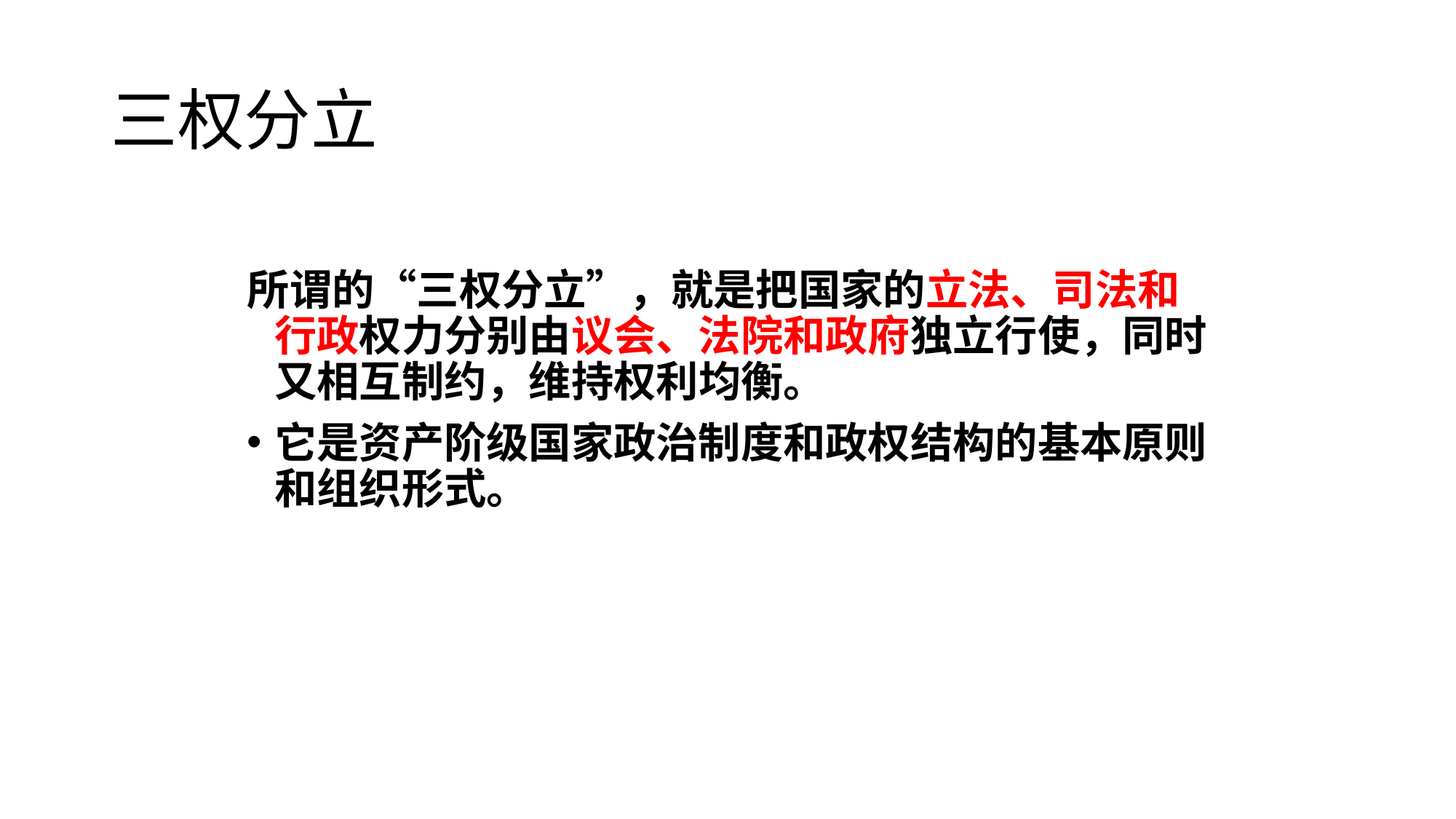

三权分立

所谓的“三权分立”，就是把国家的立法、司法和行政权力分别由议会、法院和政府独立行使，同时又相互制约，维持权利均衡。
它是资产阶级国家政治制度和政权结构的基本原则和组织形式。